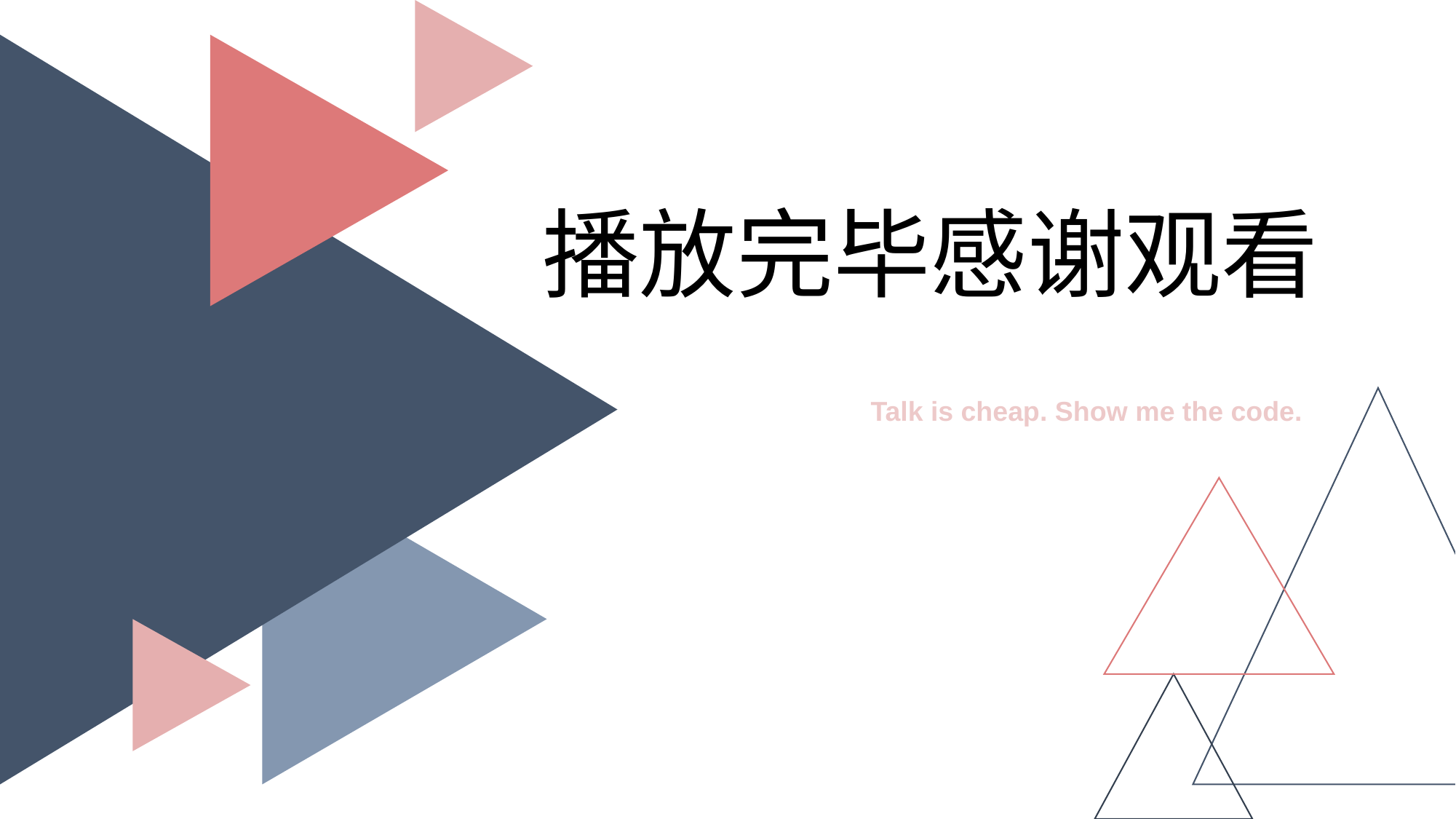

播放完毕感谢观看
Talk is cheap. Show me the code.